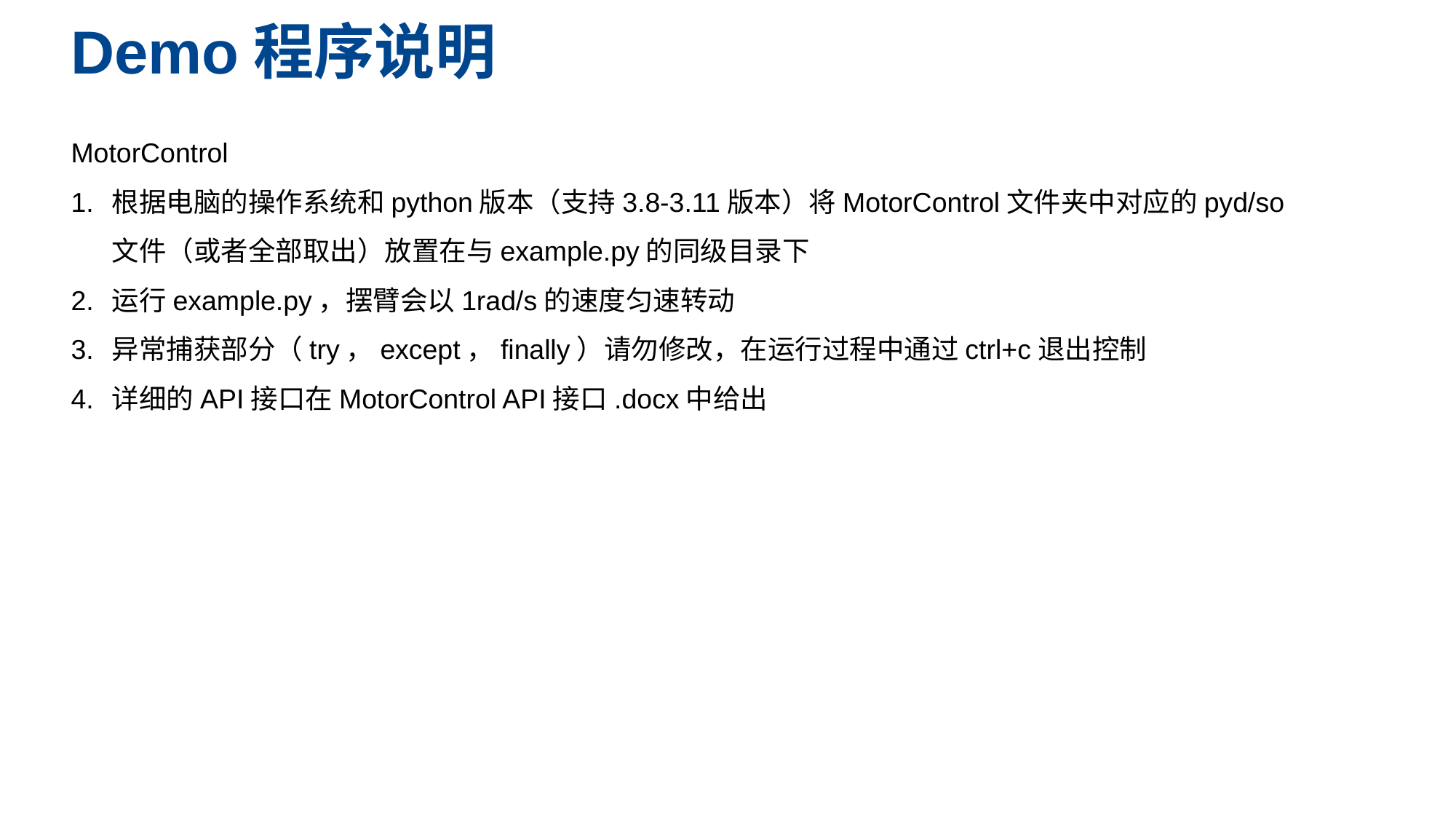

Demo程序说明
MotorControl
根据电脑的操作系统和python版本（支持3.8-3.11版本）将MotorControl文件夹中对应的pyd/so文件（或者全部取出）放置在与example.py的同级目录下
运行example.py，摆臂会以1rad/s的速度匀速转动
异常捕获部分（try，except，finally）请勿修改，在运行过程中通过ctrl+c退出控制
详细的API接口在MotorControl API接口.docx中给出